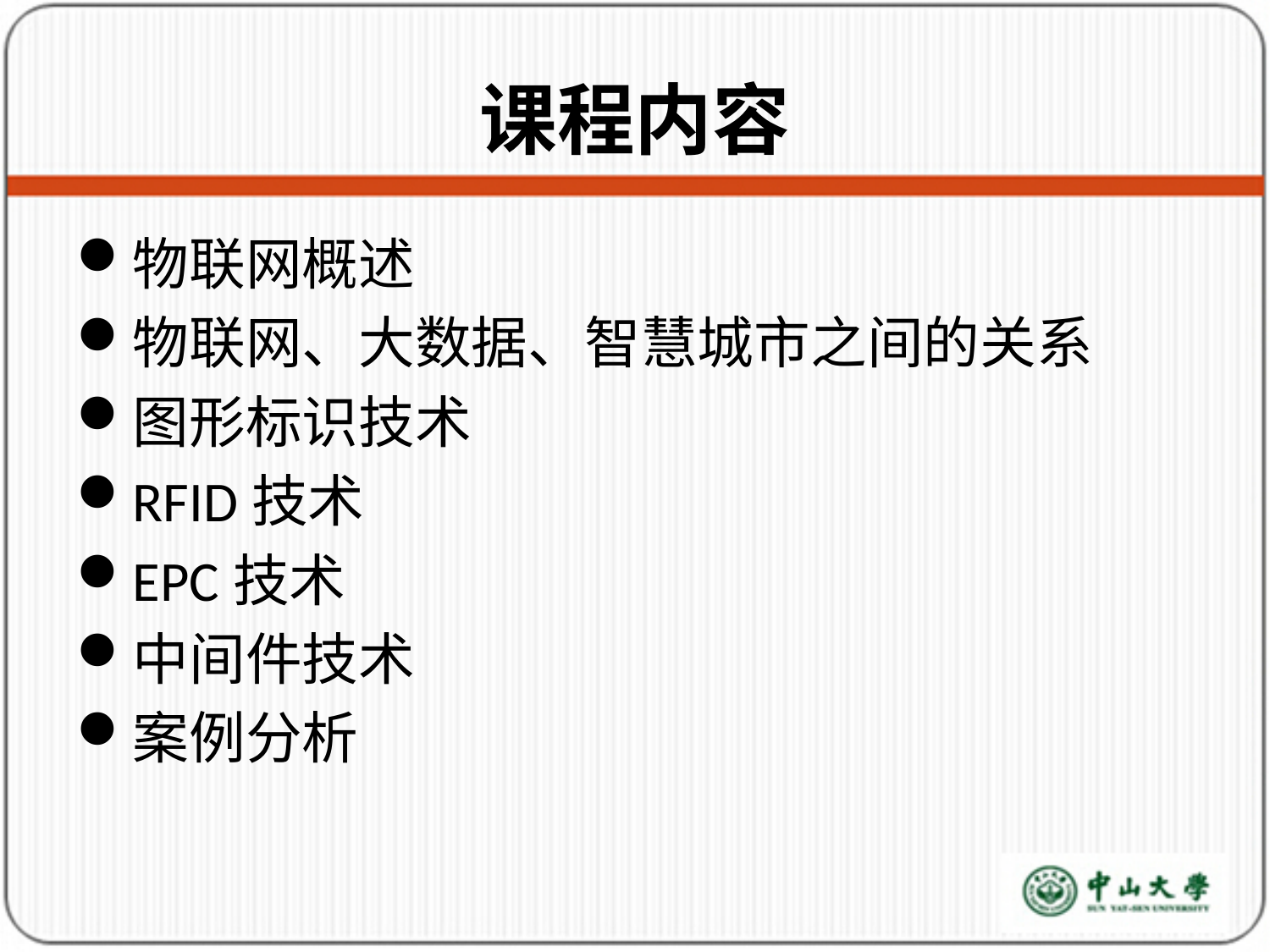

# 课程内容
物联网概述
物联网、大数据、智慧城市之间的关系
图形标识技术
RFID技术
EPC技术
中间件技术
案例分析